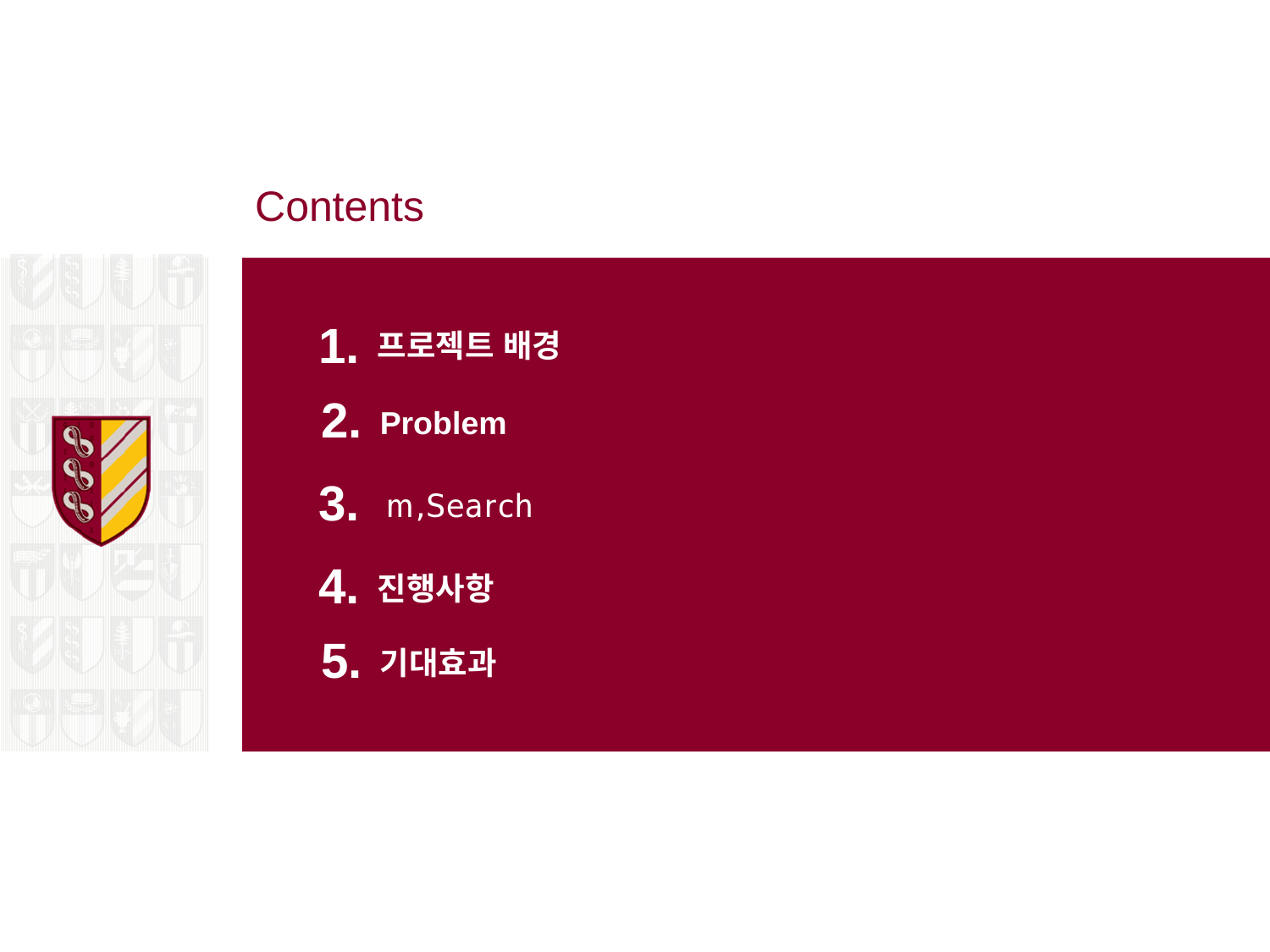

# Contents
1.
프로젝트 배경
2.
Problem
3.
 m,Search
4.
진행사항
5.
기대효과